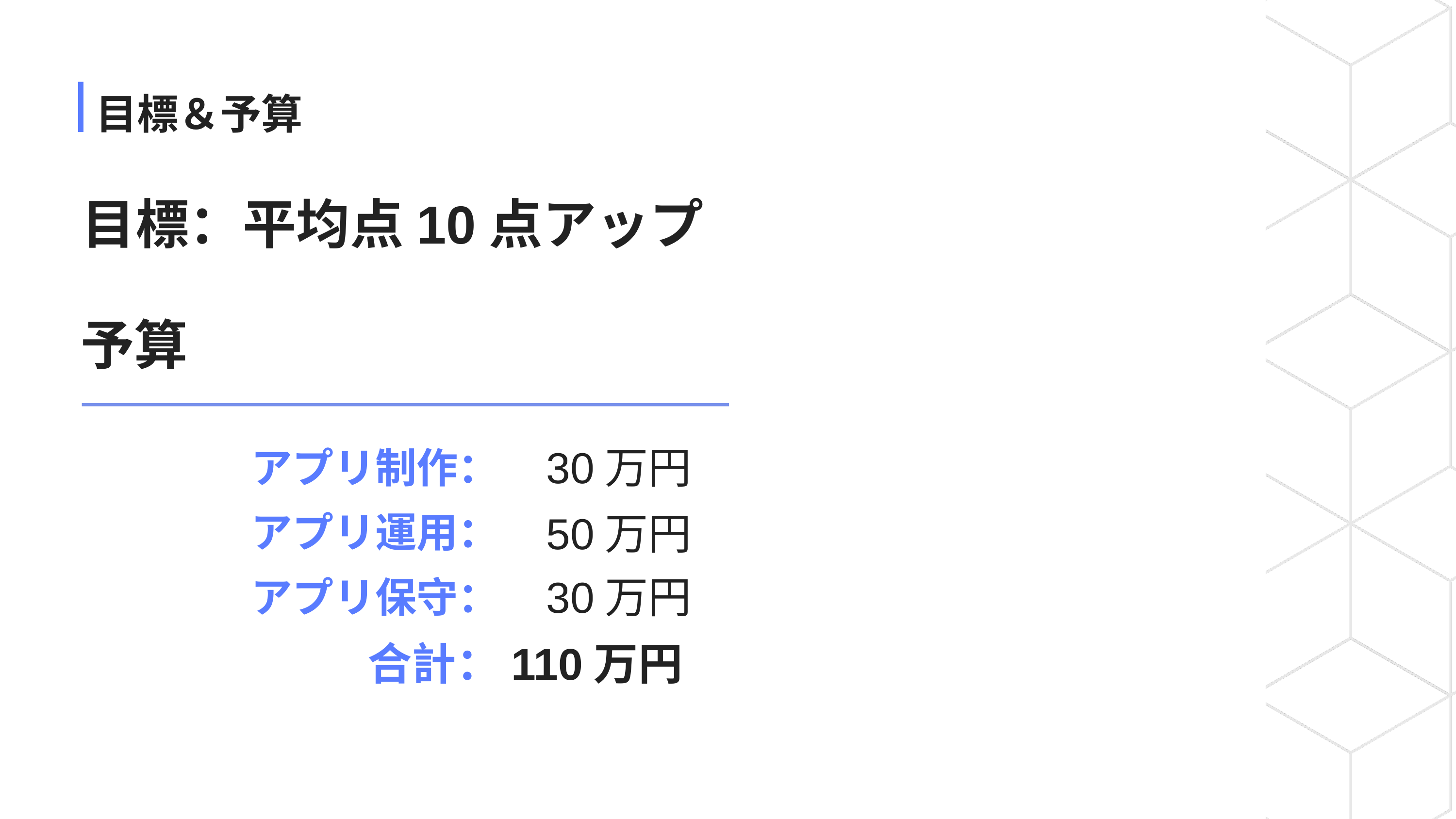

目標＆予算

目標：平均点10点アップ
予算

30万円
アプリ制作：
50万円
アプリ運用：
30万円
アプリ保守：
合計：
110万円